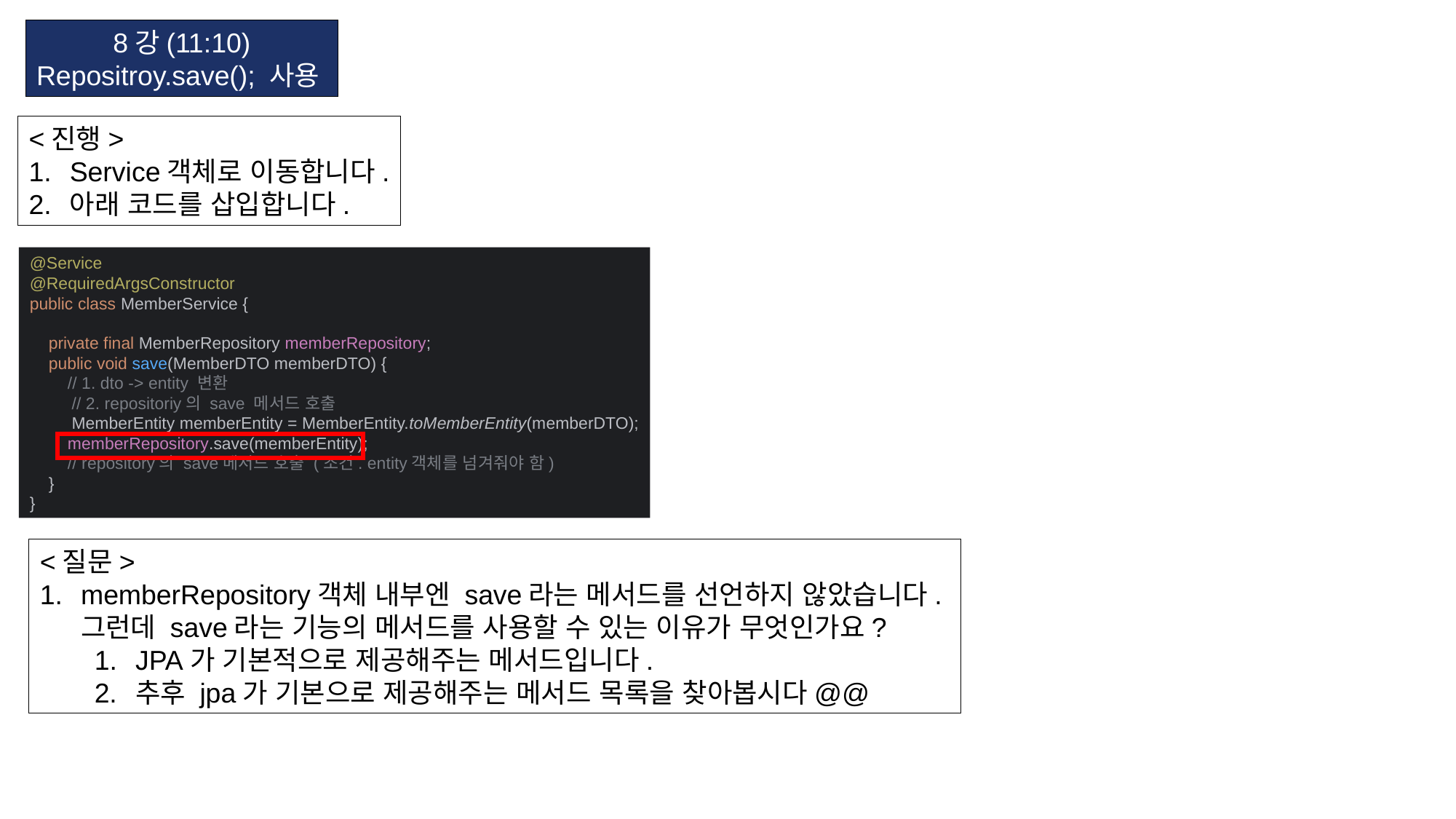

8강(11:10)
Repositroy.save(); 사용
<진행>
Service객체로 이동합니다.
아래 코드를 삽입합니다.
@Service
@RequiredArgsConstructor
public class MemberService {
    private final MemberRepository memberRepository;
    public void save(MemberDTO memberDTO) {
        // 1. dto -> entity 변환
        // 2. repositoriy의 save 메서드 호출
        MemberEntity memberEntity = MemberEntity.toMemberEntity(memberDTO);
        memberRepository.save(memberEntity);
        // repository의 save메서드 호출 (조건. entity객체를 넘겨줘야 함)
    }
}

<질문>
memberRepository객체 내부엔 save라는 메서드를 선언하지 않았습니다.
그런데 save라는 기능의 메서드를 사용할 수 있는 이유가 무엇인가요?
JPA가 기본적으로 제공해주는 메서드입니다.
추후 jpa가 기본으로 제공해주는 메서드 목록을 찾아봅시다@@